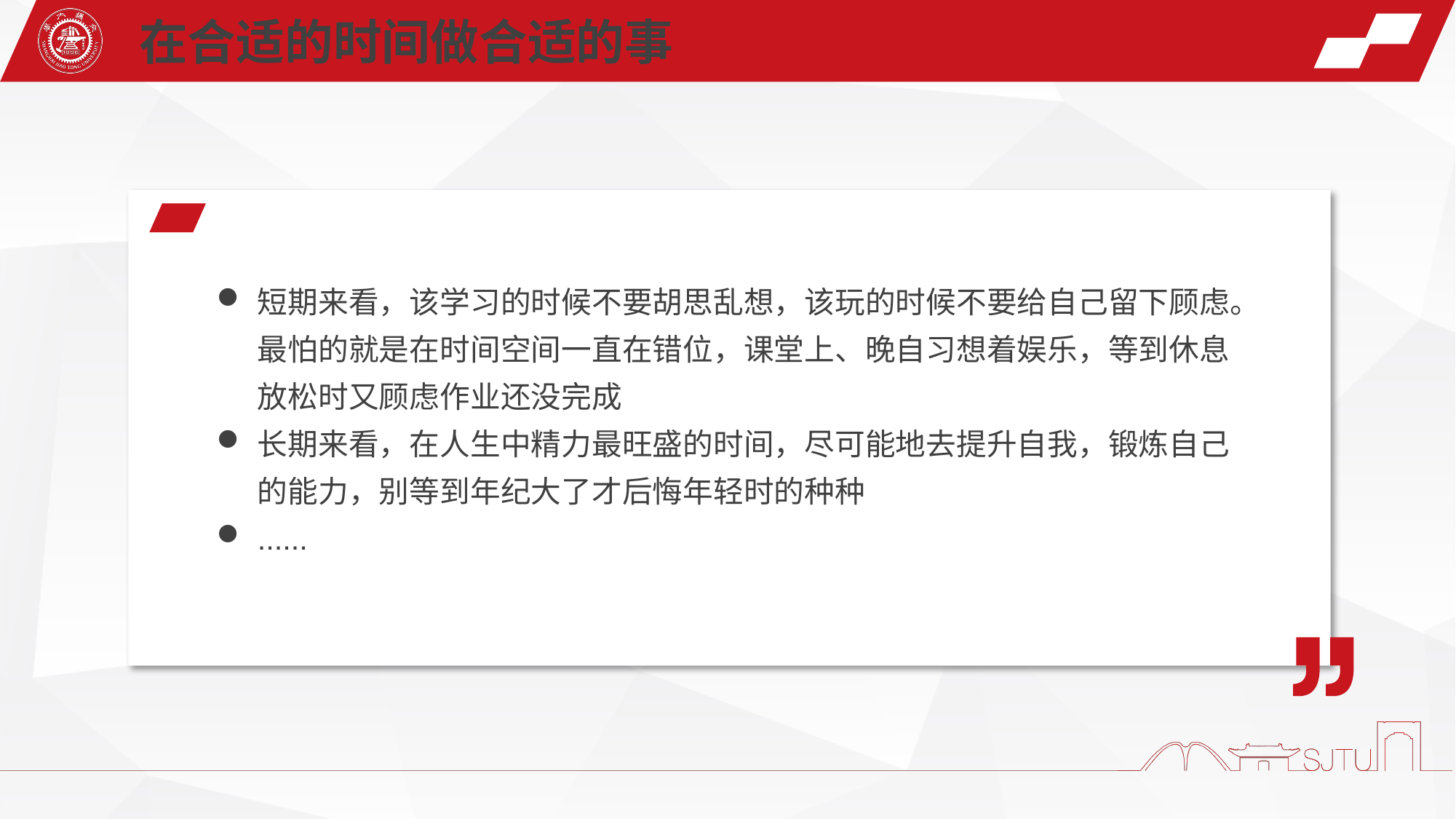

在合适的时间做合适的事

短期来看，该学习的时候不要胡思乱想，该玩的时候不要给自己留下顾虑。最怕的就是在时间空间一直在错位，课堂上、晚自习想着娱乐，等到休息放松时又顾虑作业还没完成
长期来看，在人生中精力最旺盛的时间，尽可能地去提升自我，锻炼自己的能力，别等到年纪大了才后悔年轻时的种种
......